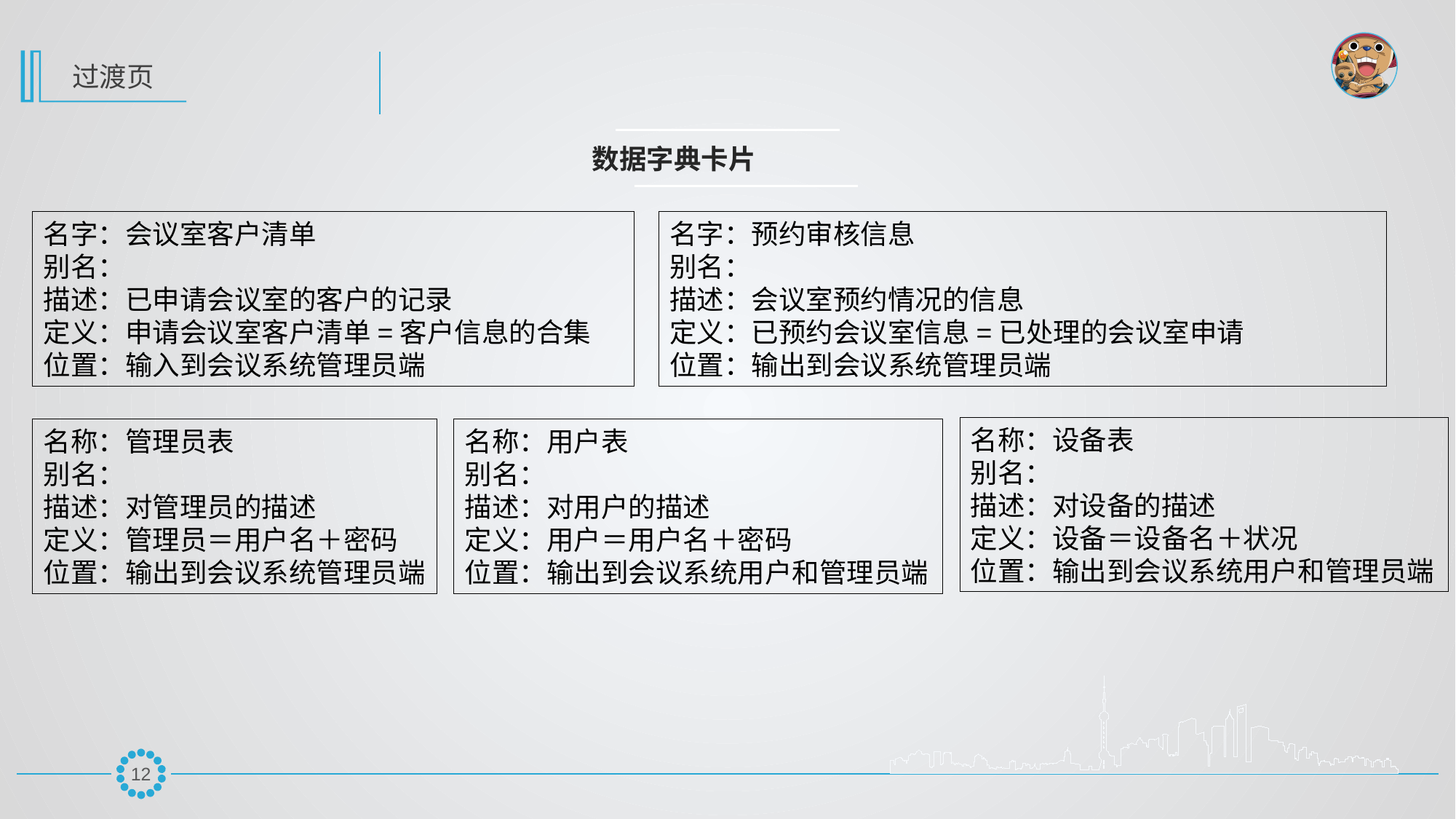

数据字典卡片
名字：预约审核信息
别名：
描述：会议室预约情况的信息
定义：已预约会议室信息=已处理的会议室申请
位置：输出到会议系统管理员端
名字：会议室客户清单
别名：
描述：已申请会议室的客户的记录
定义：申请会议室客户清单=客户信息的合集
位置：输入到会议系统管理员端
名称：设备表
别名：
描述：对设备的描述
定义：设备＝设备名＋状况
位置：输出到会议系统用户和管理员端
名称：管理员表
别名：
描述：对管理员的描述
定义：管理员＝用户名＋密码
位置：输出到会议系统管理员端
名称：用户表
别名：
描述：对用户的描述
定义：用户＝用户名＋密码
位置：输出到会议系统用户和管理员端
12